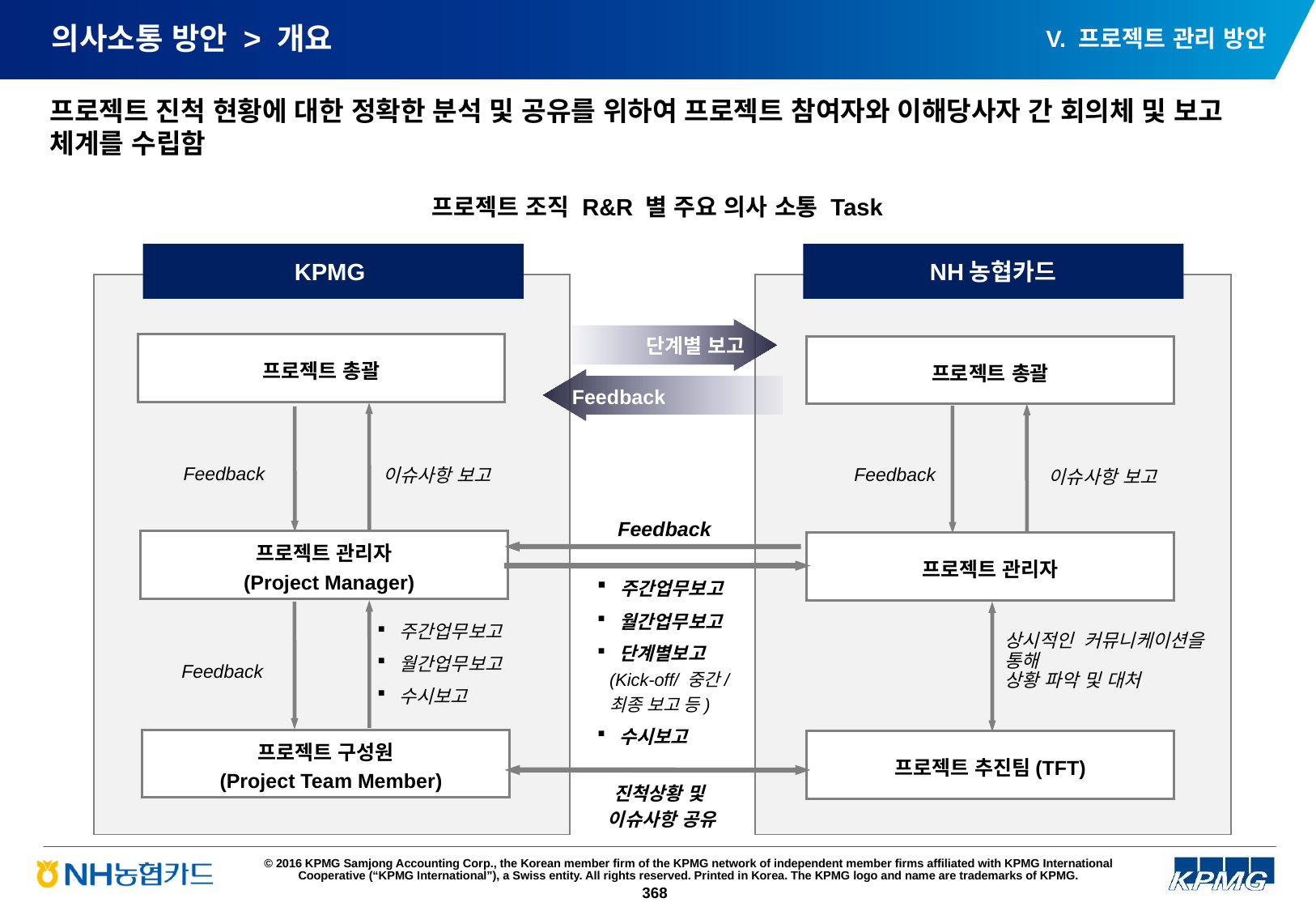

V. 프로젝트 관리 방안
# 의사소통 방안 > 개요
프로젝트 진척 현황에 대한 정확한 분석 및 공유를 위하여 프로젝트 참여자와 이해당사자 간 회의체 및 보고 체계를 수립함
프로젝트 조직 R&R 별 주요 의사 소통 Task
KPMG
NH농협카드

단계별 보고
프로젝트 총괄
프로젝트 총괄

Feedback

Feedback
Feedback
이슈사항 보고
이슈사항 보고
Feedback
프로젝트 관리자
 (Project Manager)
프로젝트 관리자

 주간업무보고
 월간업무보고
 단계별보고
(Kick-off/ 중간/
최종 보고 등)
 수시보고

 주간업무보고
 월간업무보고
 수시보고
상시적인  커뮤니케이션을 통해
상황 파악 및 대처
Feedback
프로젝트 구성원
 (Project Team Member)
프로젝트 추진팀(TFT)

진척상황 및
이슈사항 공유